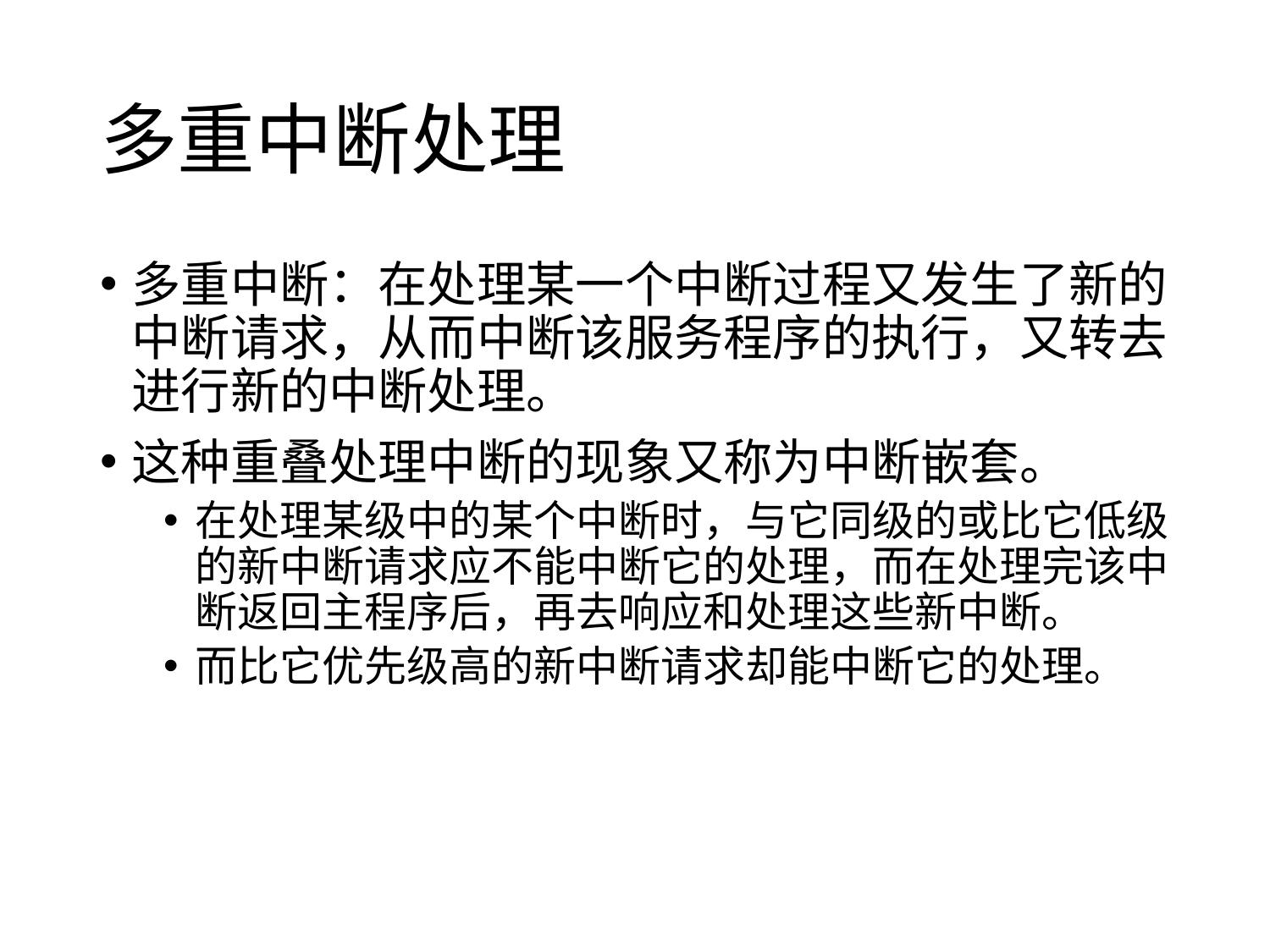

# 多重中断处理
多重中断：在处理某一个中断过程又发生了新的中断请求，从而中断该服务程序的执行，又转去进行新的中断处理。
这种重叠处理中断的现象又称为中断嵌套。
在处理某级中的某个中断时，与它同级的或比它低级的新中断请求应不能中断它的处理，而在处理完该中断返回主程序后，再去响应和处理这些新中断。
而比它优先级高的新中断请求却能中断它的处理。